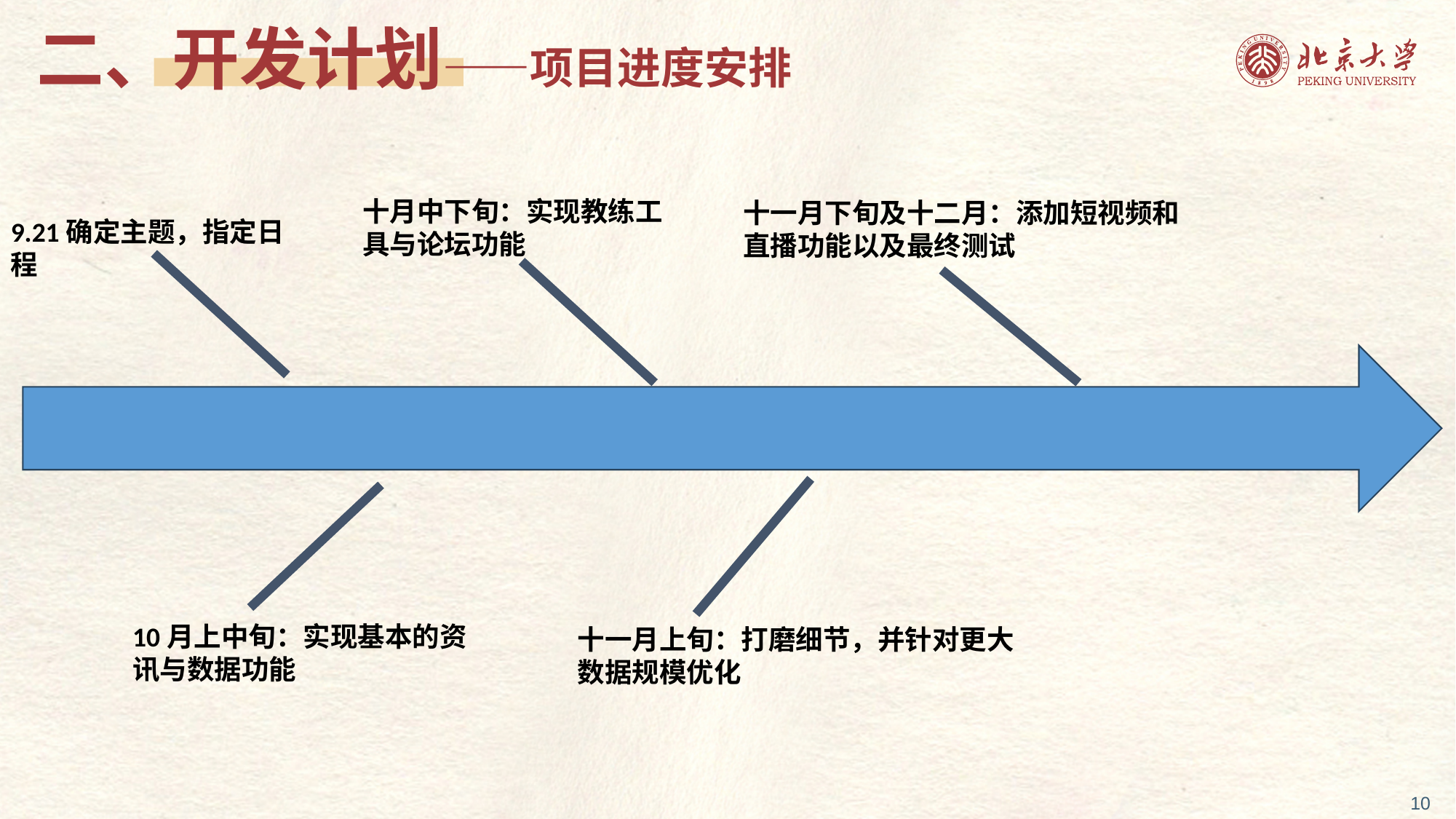

二、开发计划——项目进度安排

十月中下旬：实现教练工具与论坛功能
十一月下旬及十二月：添加短视频和直播功能以及最终测试
9.21确定主题，指定日程

10月上中旬：实现基本的资讯与数据功能
十一月上旬：打磨细节，并针对更大数据规模优化
10